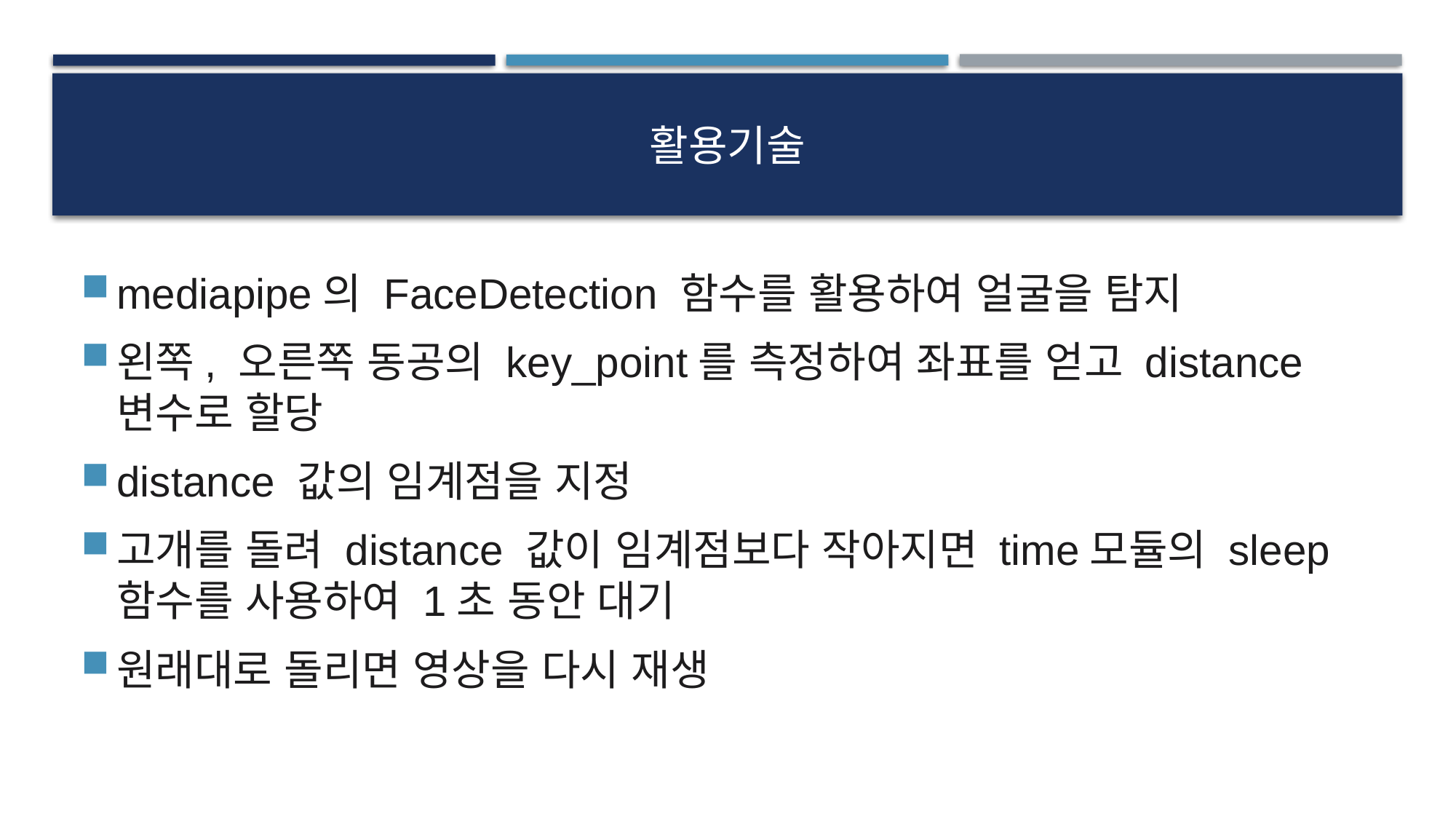

# 활용기술
mediapipe의 FaceDetection 함수를 활용하여 얼굴을 탐지
왼쪽, 오른쪽 동공의 key_point를 측정하여 좌표를 얻고 distance 변수로 할당
distance 값의 임계점을 지정
고개를 돌려 distance 값이 임계점보다 작아지면 time모듈의 sleep 함수를 사용하여 1초 동안 대기
원래대로 돌리면 영상을 다시 재생